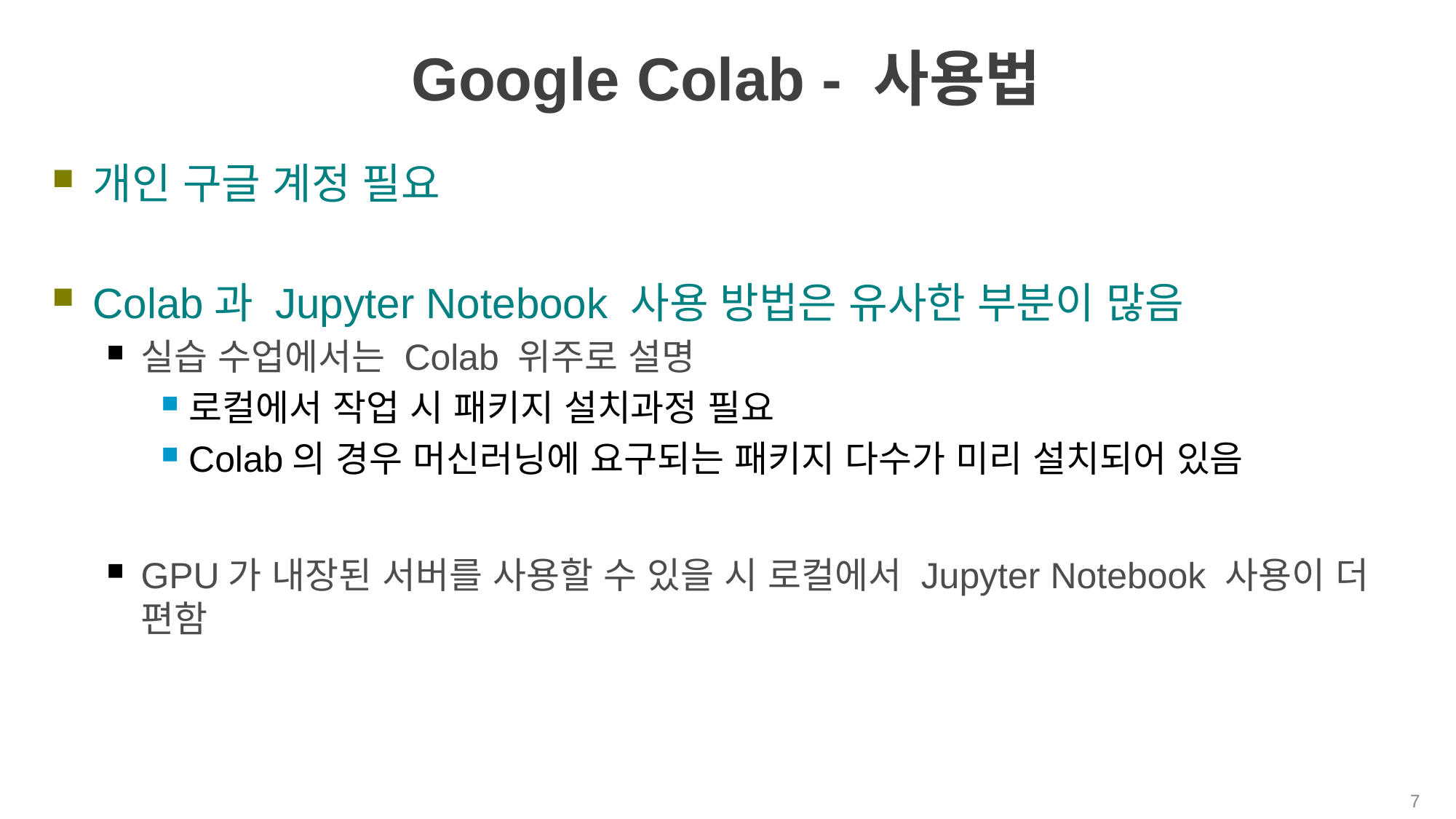

# Google Colab - 사용법
개인 구글 계정 필요

Colab과 Jupyter Notebook 사용 방법은 유사한 부분이 많음
실습 수업에서는 Colab 위주로 설명
로컬에서 작업 시 패키지 설치과정 필요
Colab의 경우 머신러닝에 요구되는 패키지 다수가 미리 설치되어 있음

GPU가 내장된 서버를 사용할 수 있을 시 로컬에서 Jupyter Notebook 사용이 더 편함

7